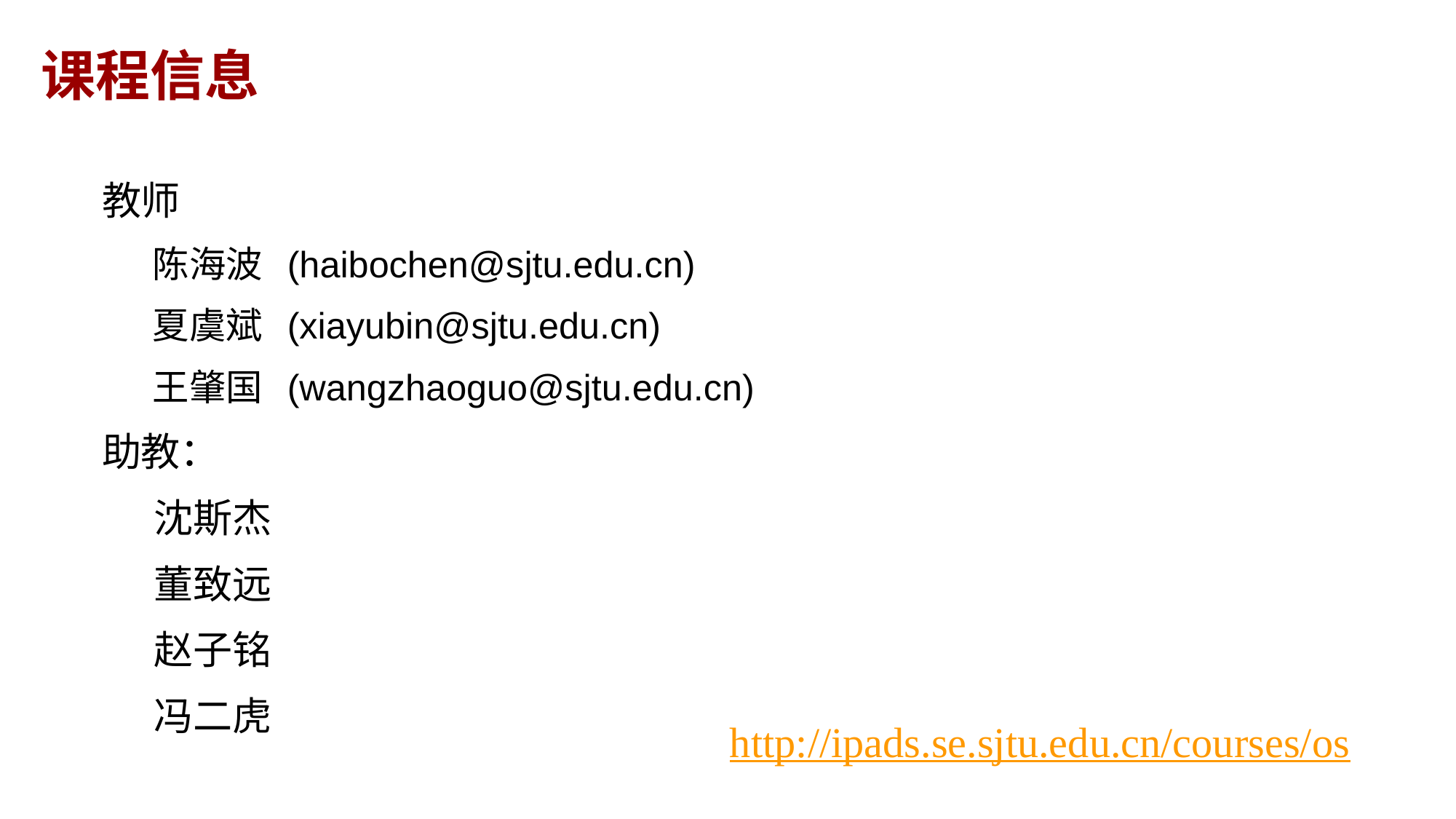

# 课程信息
教师
陈海波  (haibochen@sjtu.edu.cn)
夏虞斌  (xiayubin@sjtu.edu.cn)
王肇国  (wangzhaoguo@sjtu.edu.cn)
助教：
     沈斯杰
     董致远
     赵子铭
     冯二虎
http://ipads.se.sjtu.edu.cn/courses/os